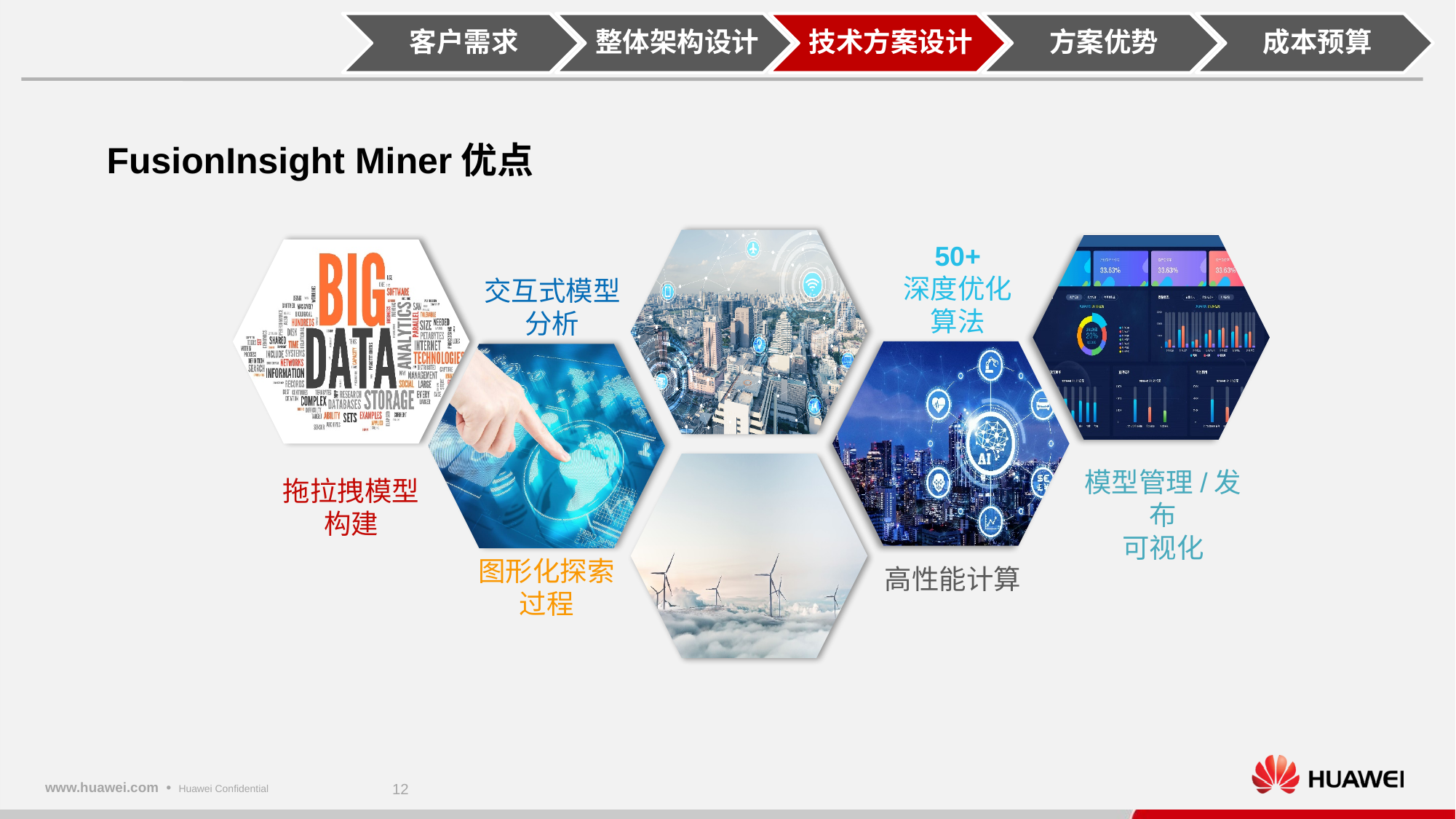

客户需求
整体架构设计
技术方案设计
方案优势
成本预算

50+
深度优化算法
交互式模型分析
模型管理/发布
可视化
拖拉拽模型构建
图形化探索过程
高性能计算
FusionInsight Miner优点